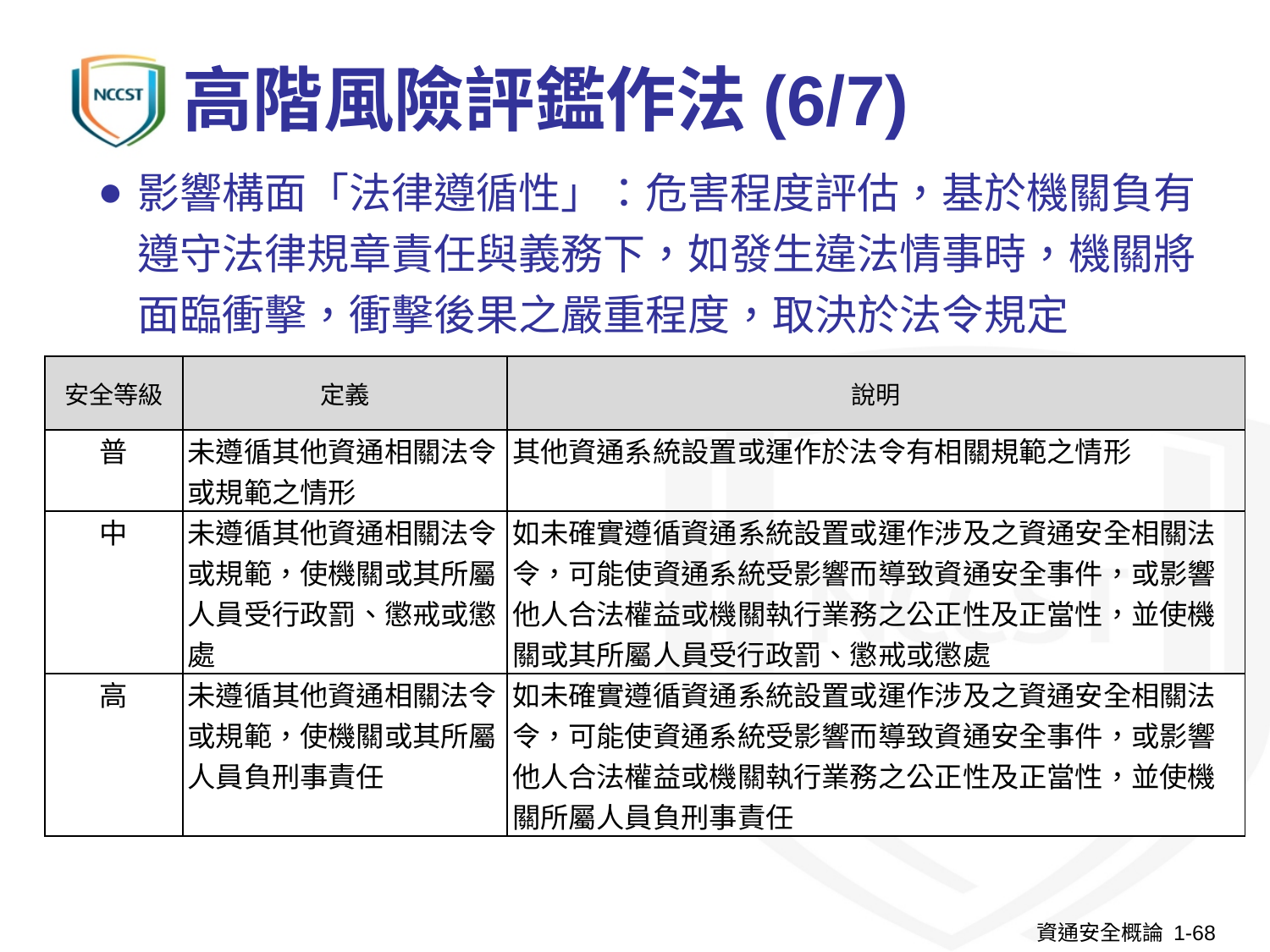

# 高階風險評鑑作法(6/7)
影響構面「法律遵循性」：危害程度評估，基於機關負有遵守法律規章責任與義務下，如發生違法情事時，機關將面臨衝擊，衝擊後果之嚴重程度，取決於法令規定
| 安全等級 | 定義 | 說明 |
| --- | --- | --- |
| 普 | 未遵循其他資通相關法令或規範之情形 | 其他資通系統設置或運作於法令有相關規範之情形 |
| 中 | 未遵循其他資通相關法令或規範，使機關或其所屬人員受行政罰、懲戒或懲處 | 如未確實遵循資通系統設置或運作涉及之資通安全相關法令，可能使資通系統受影響而導致資通安全事件，或影響他人合法權益或機關執行業務之公正性及正當性，並使機關或其所屬人員受行政罰、懲戒或懲處 |
| 高 | 未遵循其他資通相關法令或規範，使機關或其所屬人員負刑事責任 | 如未確實遵循資通系統設置或運作涉及之資通安全相關法令，可能使資通系統受影響而導致資通安全事件，或影響他人合法權益或機關執行業務之公正性及正當性，並使機關所屬人員負刑事責任 |